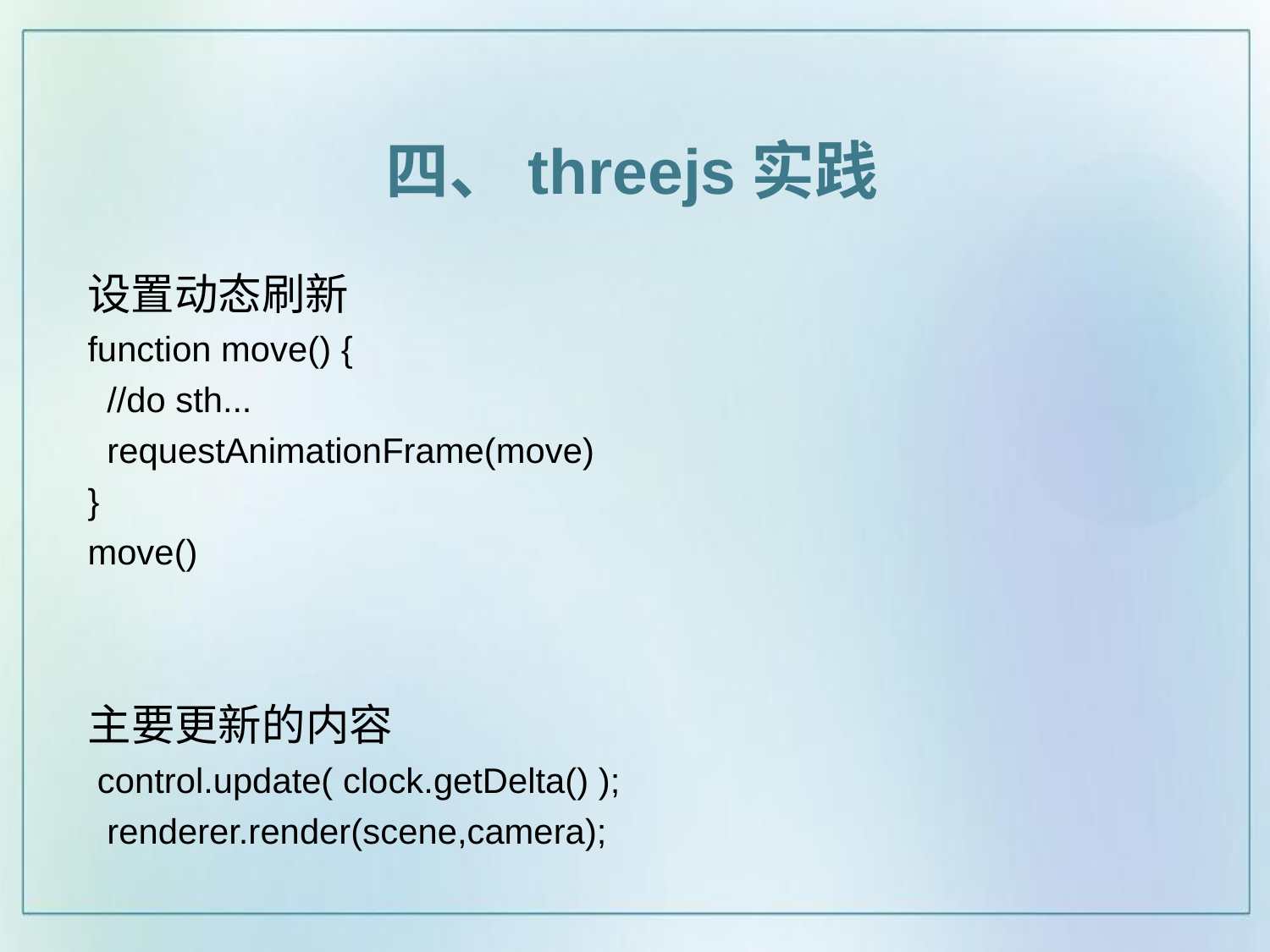

四、threejs实践
设置动态刷新
function move() {
  //do sth...
  requestAnimationFrame(move)
}
move()
主要更新的内容
 control.update( clock.getDelta() );
  renderer.render(scene,camera);